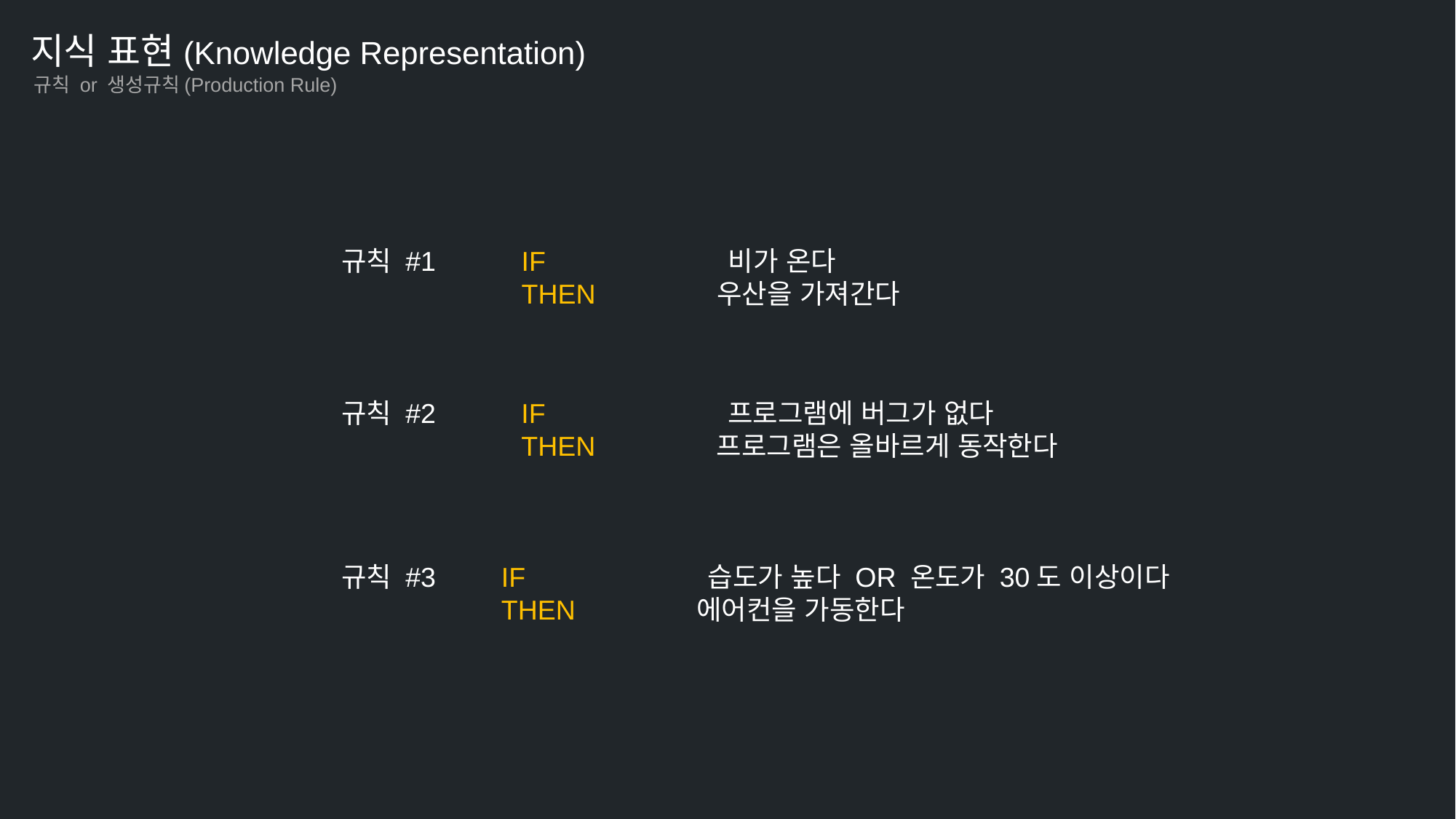

지식 표현(Knowledge Representation)
규칙 or 생성규칙(Production Rule)
규칙 #1
IF                       비가 온다
THEN               우산을 가져간다
규칙 #2
IF                       프로그램에 버그가 없다
THEN               프로그램은 올바르게 동작한다
규칙 #3
IF                       습도가 높다 OR 온도가 30도 이상이다
THEN               에어컨을 가동한다